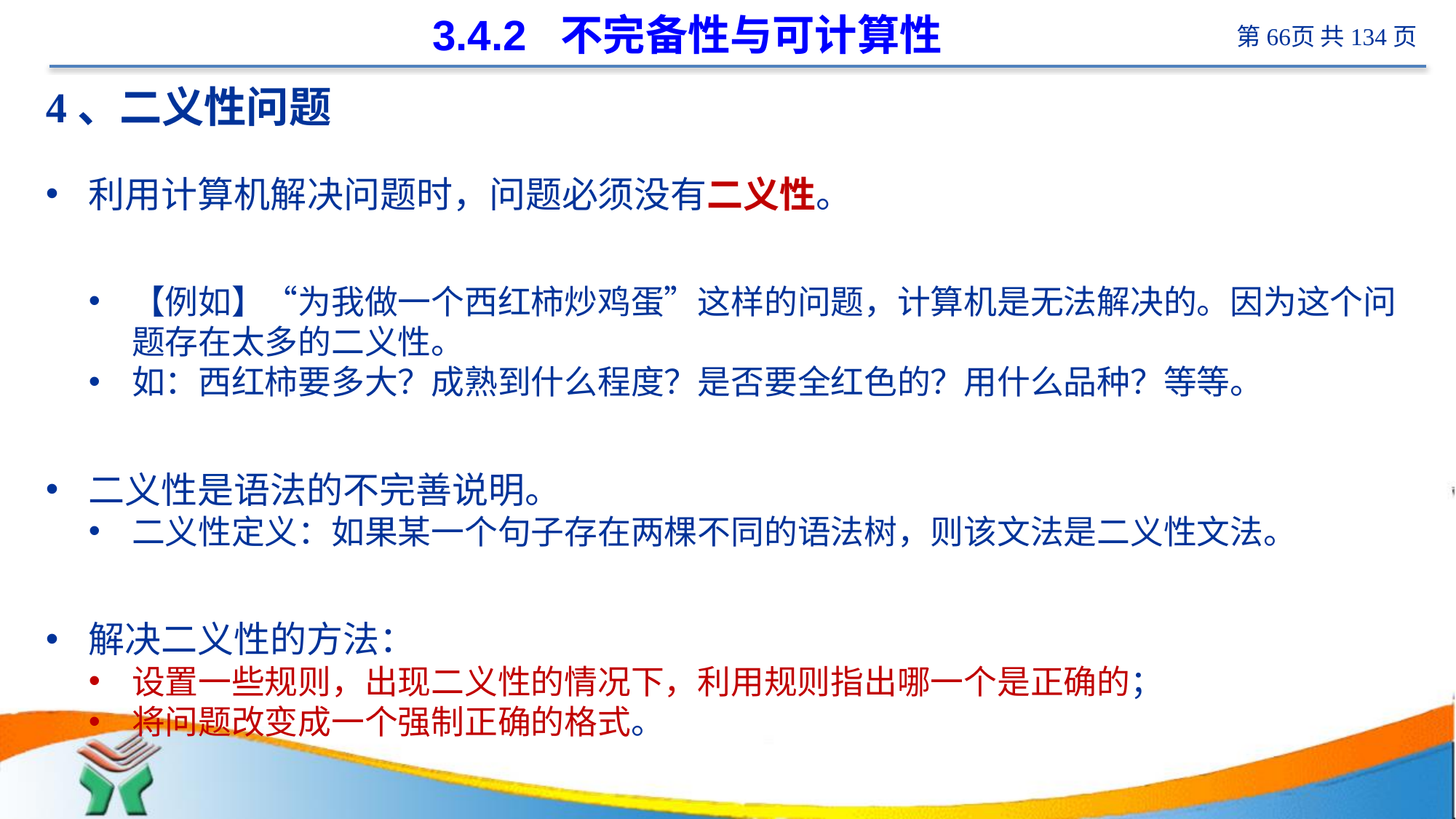

# 3.4.2  不完备性与可计算性
4、二义性问题

利用计算机解决问题时，问题必须没有二义性。

【例如】“为我做一个西红柿炒鸡蛋”这样的问题，计算机是无法解决的。因为这个问题存在太多的二义性。
如：西红柿要多大？成熟到什么程度？是否要全红色的？用什么品种？等等。

二义性是语法的不完善说明。
二义性定义：如果某一个句子存在两棵不同的语法树，则该文法是二义性文法。

解决二义性的方法：
设置一些规则，出现二义性的情况下，利用规则指出哪一个是正确的；
将问题改变成一个强制正确的格式。